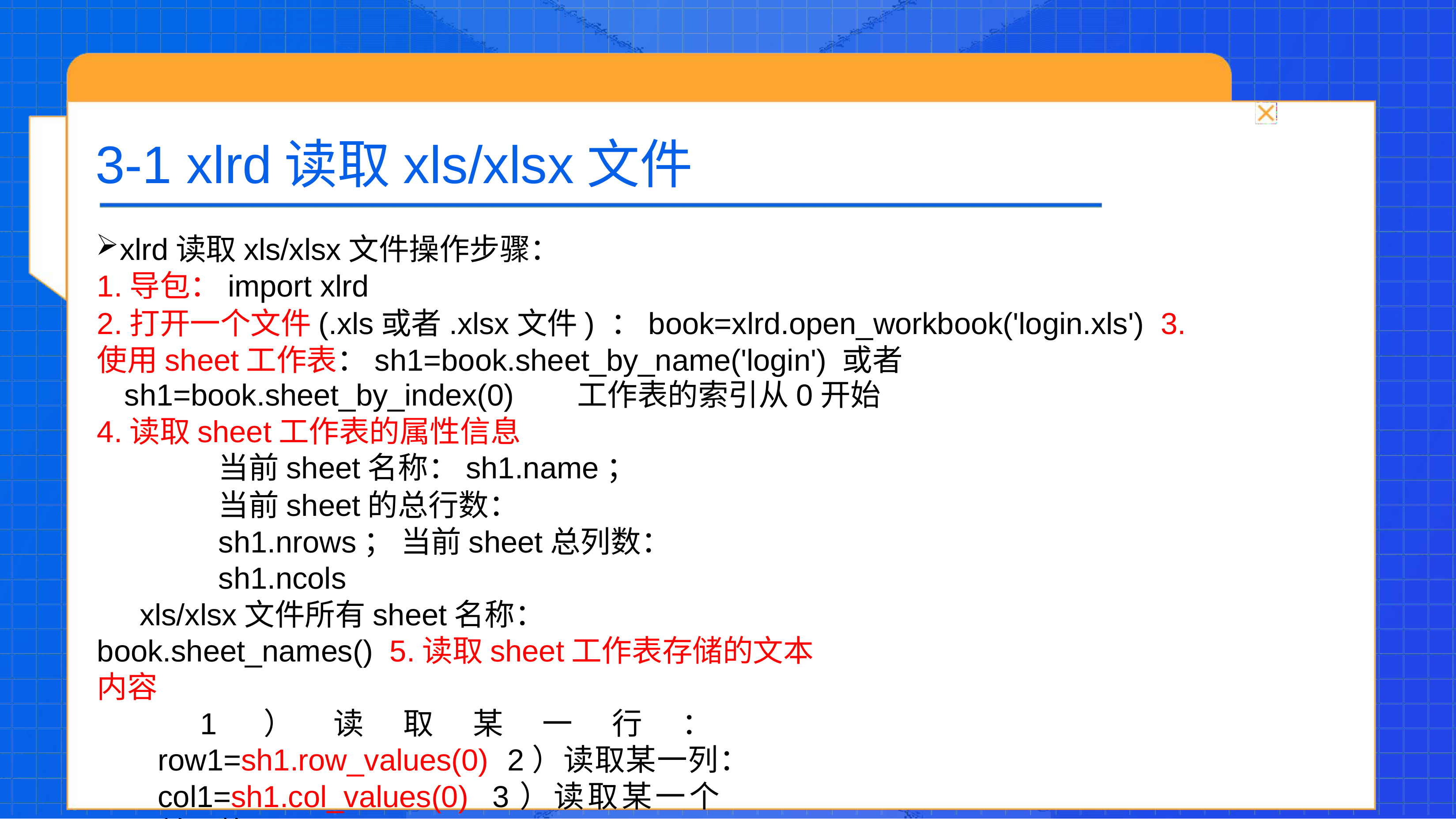

# 3-1 xlrd读取xls/xlsx文件

xlrd读取xls/xlsx文件操作步骤：  1.导包：import xlrd
2.打开一个文件(.xls或者.xlsx文件) ：book=xlrd.open_workbook('login.xls')  3.使用sheet工作表：sh1=book.sheet_by_name('login') 或者
sh1=book.sheet_by_index(0)	工作表的索引从0开始
4.读取sheet工作表的属性信息
当前sheet名称：sh1.name；
当前sheet的总行数：sh1.nrows； 当前sheet总列数：sh1.ncols
xls/xlsx文件所有sheet名称：book.sheet_names()  5.读取sheet工作表存储的文本内容
1）读取某一行：row1=sh1.row_values(0)  2）读取某一列：col1=sh1.col_values(0)  3）读取某一个单元格：
cell1=sh1.cell_value(0,0)
cell2=sh1.cell(0,1).value